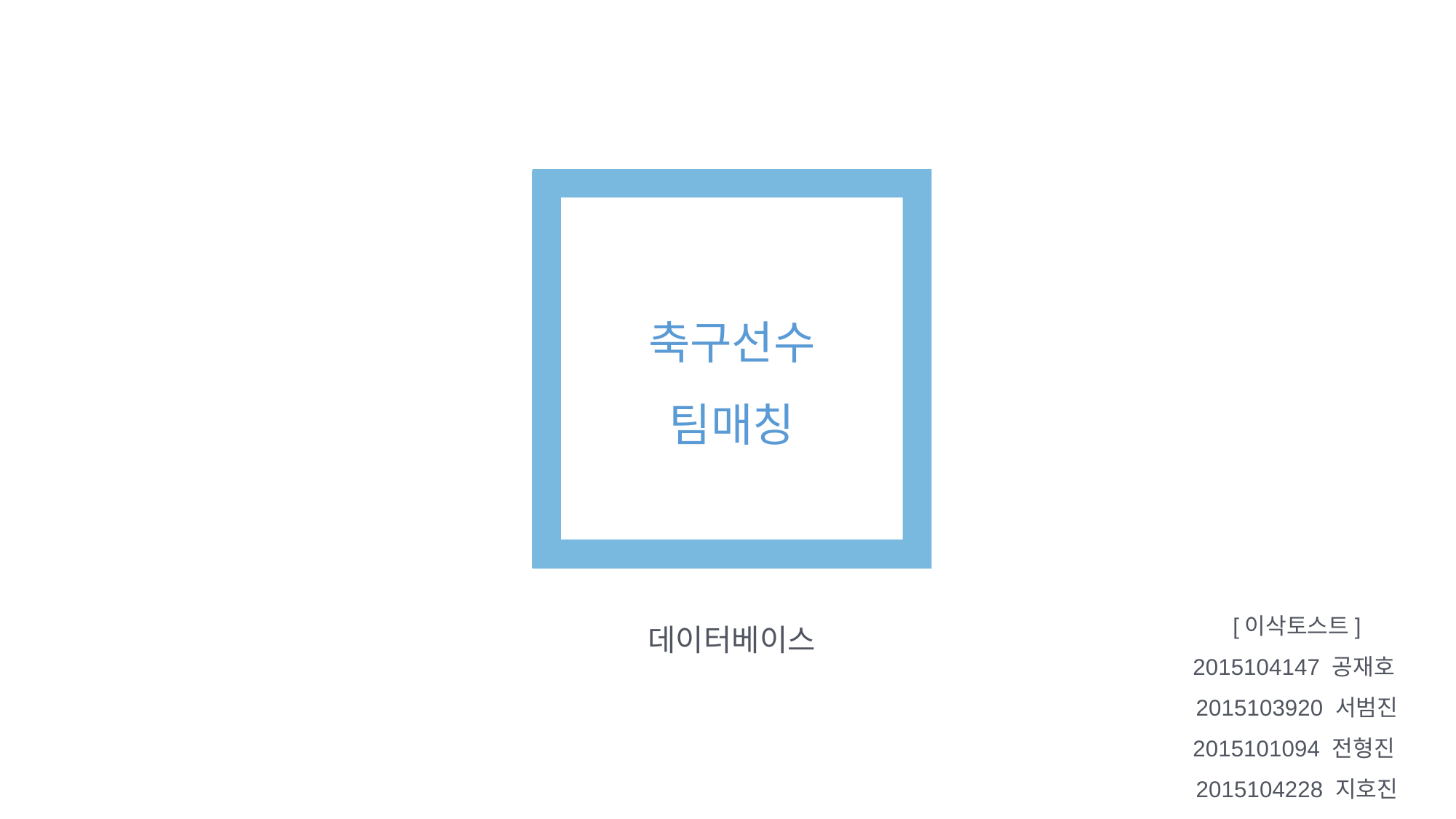

축구선수
팀매칭
[이삭토스트]
2015104147 공재호
2015103920 서범진
2015101094 전형진
2015104228 지호진
데이터베이스